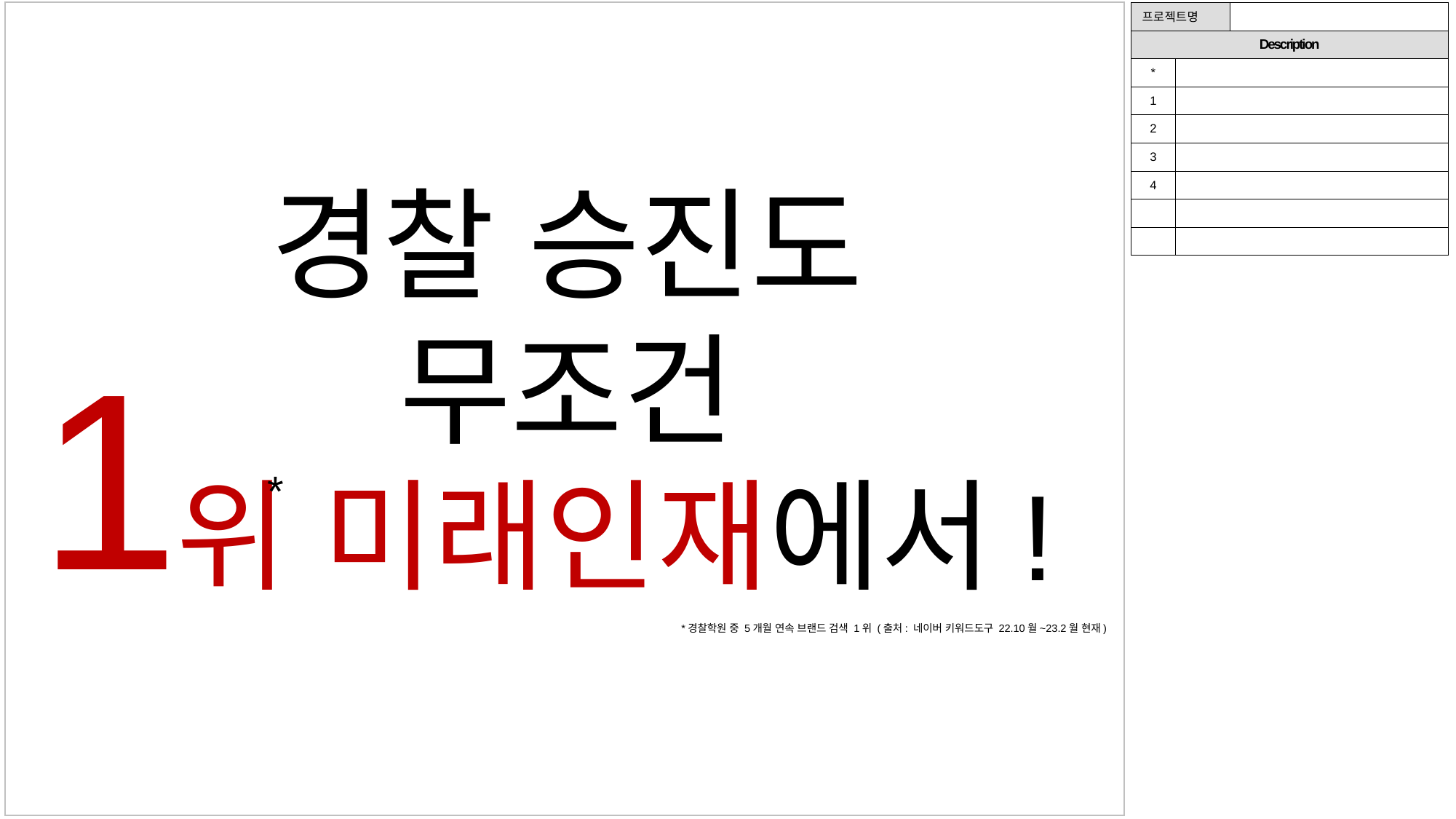

| 프로젝트명 |  |  |
| --- | --- | --- |
| Description |  |  |
| \* |  |  |
| 1 |  |  |
| 2 |  |  |
| 3 |  |  |
| 4 |  |  |
|  |  |  |
|  |  |  |
경찰 승진도
무조건
  위 미래인재에서!
1
*
*경찰학원 중 5개월 연속 브랜드 검색 1위 (출처: 네이버 키워드도구 22.10월~23.2월 현재)